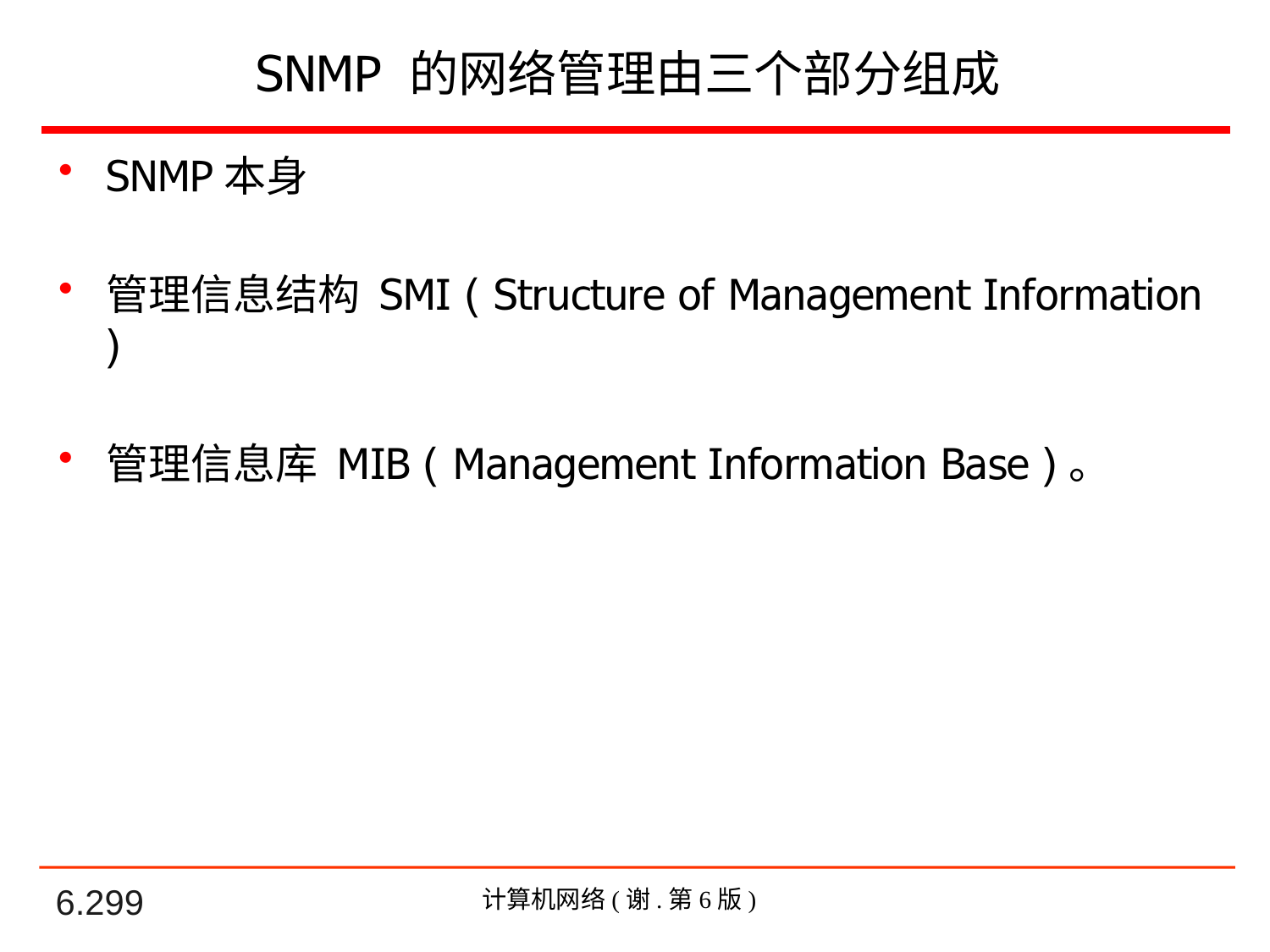

# SNMP 的网络管理由三个部分组成
SNMP本身

管理信息结构 SMI ( Structure of Management Information )

管理信息库 MIB ( Management Information Base )。